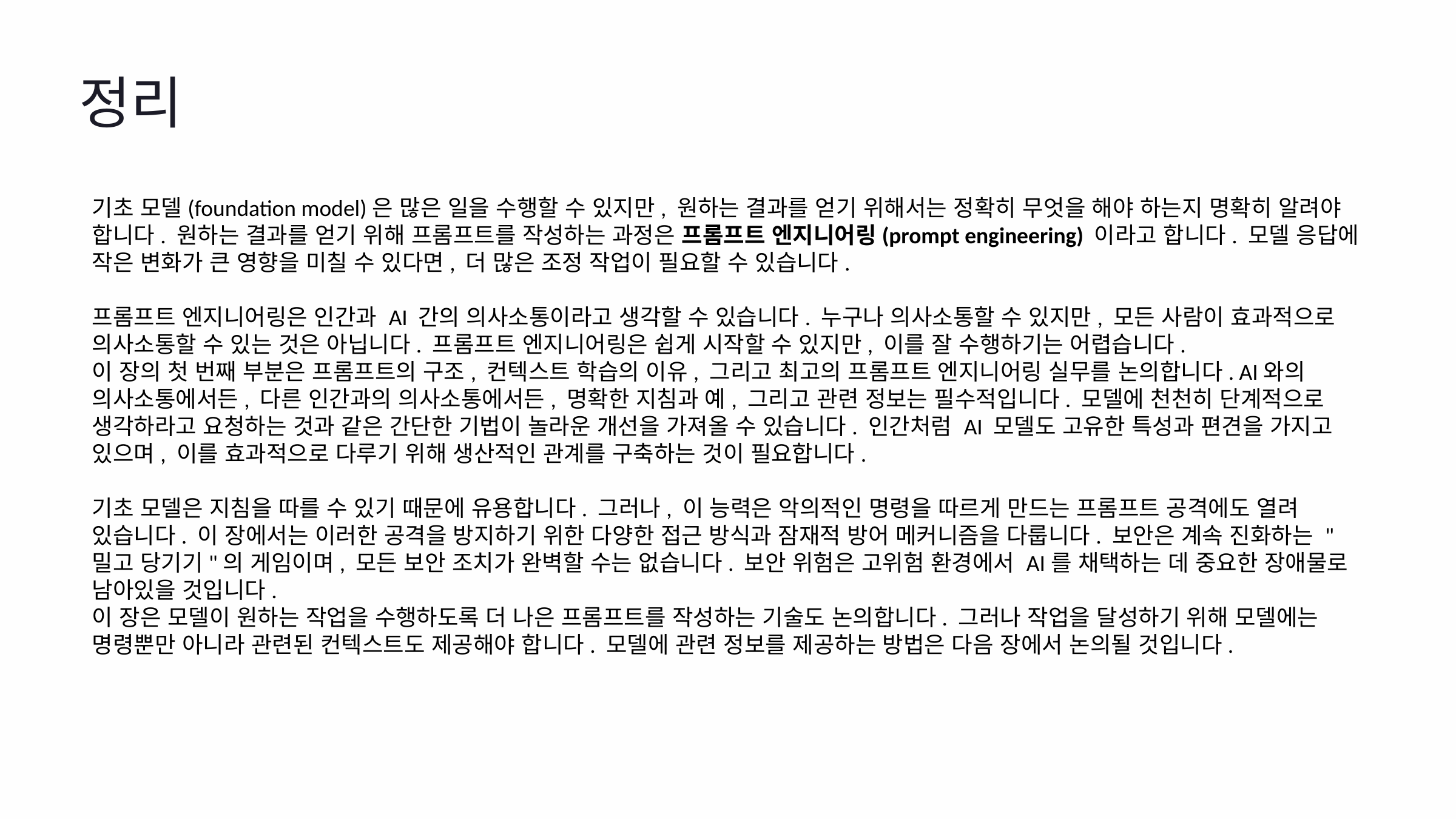

정리
기초 모델(foundation model)은 많은 일을 수행할 수 있지만, 원하는 결과를 얻기 위해서는 정확히 무엇을 해야 하는지 명확히 알려야 합니다. 원하는 결과를 얻기 위해 프롬프트를 작성하는 과정은 프롬프트 엔지니어링(prompt engineering) 이라고 합니다. 모델 응답에 작은 변화가 큰 영향을 미칠 수 있다면, 더 많은 조정 작업이 필요할 수 있습니다.

프롬프트 엔지니어링은 인간과 AI 간의 의사소통이라고 생각할 수 있습니다. 누구나 의사소통할 수 있지만, 모든 사람이 효과적으로 의사소통할 수 있는 것은 아닙니다. 프롬프트 엔지니어링은 쉽게 시작할 수 있지만, 이를 잘 수행하기는 어렵습니다.
이 장의 첫 번째 부분은 프롬프트의 구조, 컨텍스트 학습의 이유, 그리고 최고의 프롬프트 엔지니어링 실무를 논의합니다. AI와의 의사소통에서든, 다른 인간과의 의사소통에서든, 명확한 지침과 예, 그리고 관련 정보는 필수적입니다. 모델에 천천히 단계적으로 생각하라고 요청하는 것과 같은 간단한 기법이 놀라운 개선을 가져올 수 있습니다. 인간처럼 AI 모델도 고유한 특성과 편견을 가지고 있으며, 이를 효과적으로 다루기 위해 생산적인 관계를 구축하는 것이 필요합니다.

기초 모델은 지침을 따를 수 있기 때문에 유용합니다. 그러나, 이 능력은 악의적인 명령을 따르게 만드는 프롬프트 공격에도 열려 있습니다. 이 장에서는 이러한 공격을 방지하기 위한 다양한 접근 방식과 잠재적 방어 메커니즘을 다룹니다. 보안은 계속 진화하는 "밀고 당기기"의 게임이며, 모든 보안 조치가 완벽할 수는 없습니다. 보안 위험은 고위험 환경에서 AI를 채택하는 데 중요한 장애물로 남아있을 것입니다.
이 장은 모델이 원하는 작업을 수행하도록 더 나은 프롬프트를 작성하는 기술도 논의합니다. 그러나 작업을 달성하기 위해 모델에는 명령뿐만 아니라 관련된 컨텍스트도 제공해야 합니다. 모델에 관련 정보를 제공하는 방법은 다음 장에서 논의될 것입니다.